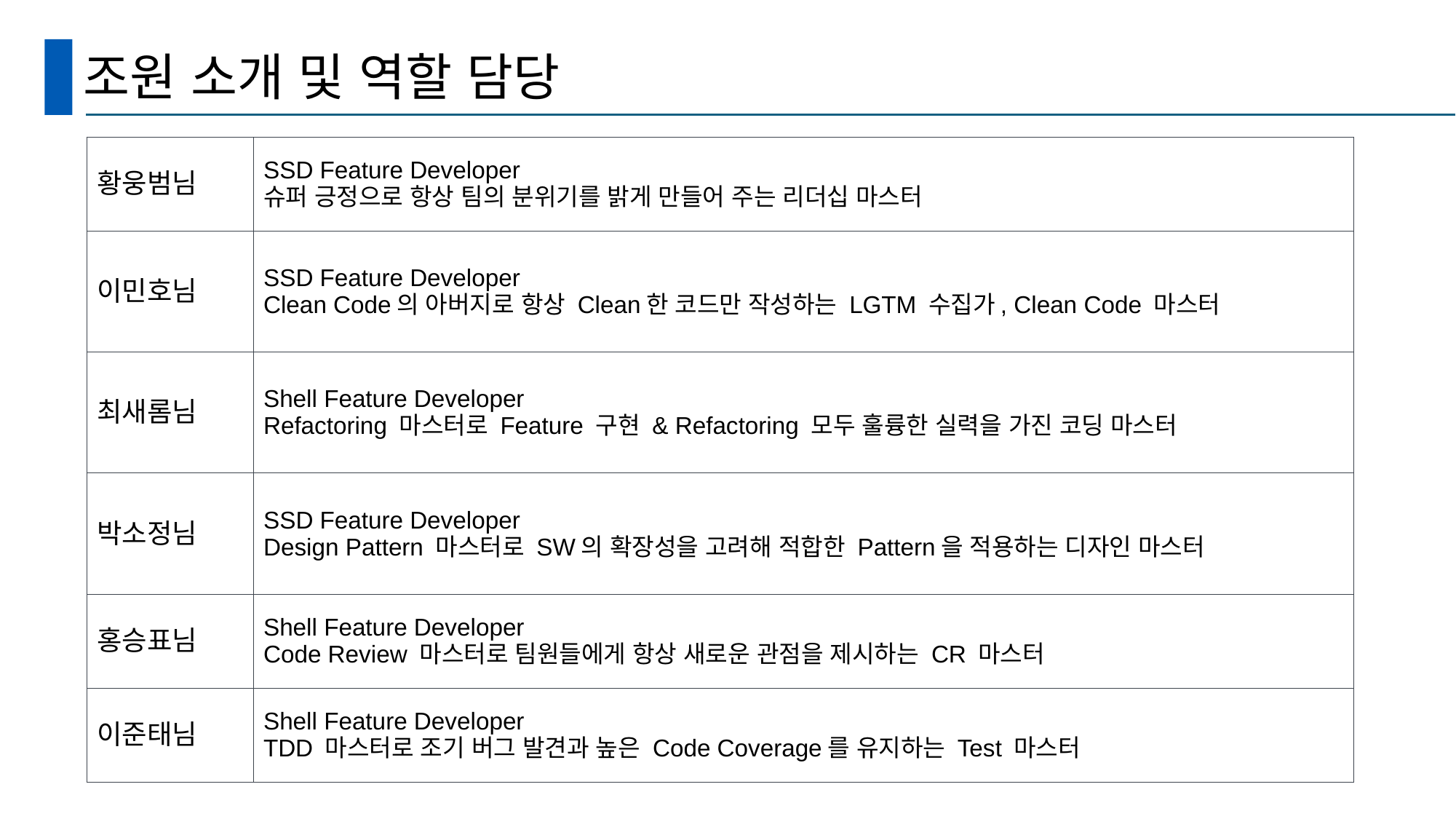

# 조원 소개 및 역할 담당
| 황웅범님 | SSD Feature Developer 슈퍼 긍정으로 항상 팀의 분위기를 밝게 만들어 주는 리더십 마스터 |
| --- | --- |
| 이민호님 | SSD Feature Developer Clean Code의 아버지로 항상 Clean한 코드만 작성하는 LGTM 수집가, Clean Code 마스터 |
| 최새롬님 | Shell Feature Developer Refactoring 마스터로 Feature 구현 & Refactoring 모두 훌륭한 실력을 가진 코딩 마스터 |
| 박소정님 | SSD Feature Developer Design Pattern 마스터로 SW의 확장성을 고려해 적합한 Pattern을 적용하는 디자인 마스터 |
| 홍승표님 | Shell Feature Developer Code Review 마스터로 팀원들에게 항상 새로운 관점을 제시하는 CR 마스터 |
| 이준태님 | Shell Feature Developer TDD 마스터로 조기 버그 발견과 높은 Code Coverage를 유지하는 Test 마스터 |